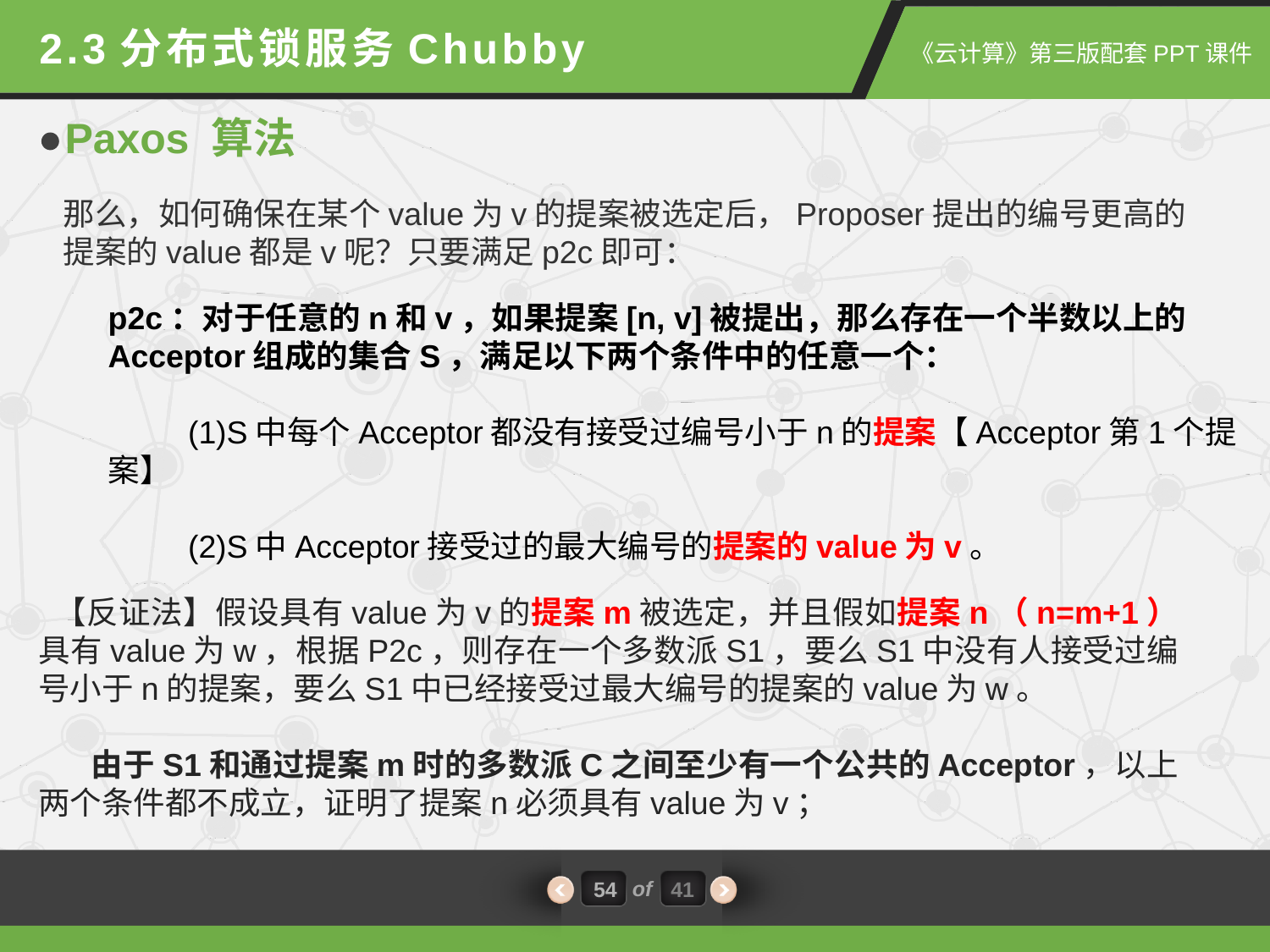

2.3分布式锁服务Chubby
Paxos 算法

那么，如何确保在某个value为v的提案被选定后，Proposer提出的编号更高的提案的value都是v呢？只要满足p2c即可：
p2c：对于任意的n和v，如果提案[n, v]被提出，那么存在一个半数以上的Acceptor组成的集合S，满足以下两个条件中的任意一个：

         (1)S中每个Acceptor都没有接受过编号小于n的提案【Acceptor第1个提案】

         (2)S中Acceptor接受过的最大编号的提案的value为v。
 【反证法】假设具有value为v的提案m被选定，并且假如提案n（n=m+1）具有value为w，根据P2c，则存在一个多数派S1，要么S1中没有人接受过编号小于n的提案，要么S1中已经接受过最大编号的提案的value为w。

      由于S1和通过提案m时的多数派C之间至少有一个公共的Acceptor，以上两个条件都不成立，证明了提案n必须具有value为v；
54